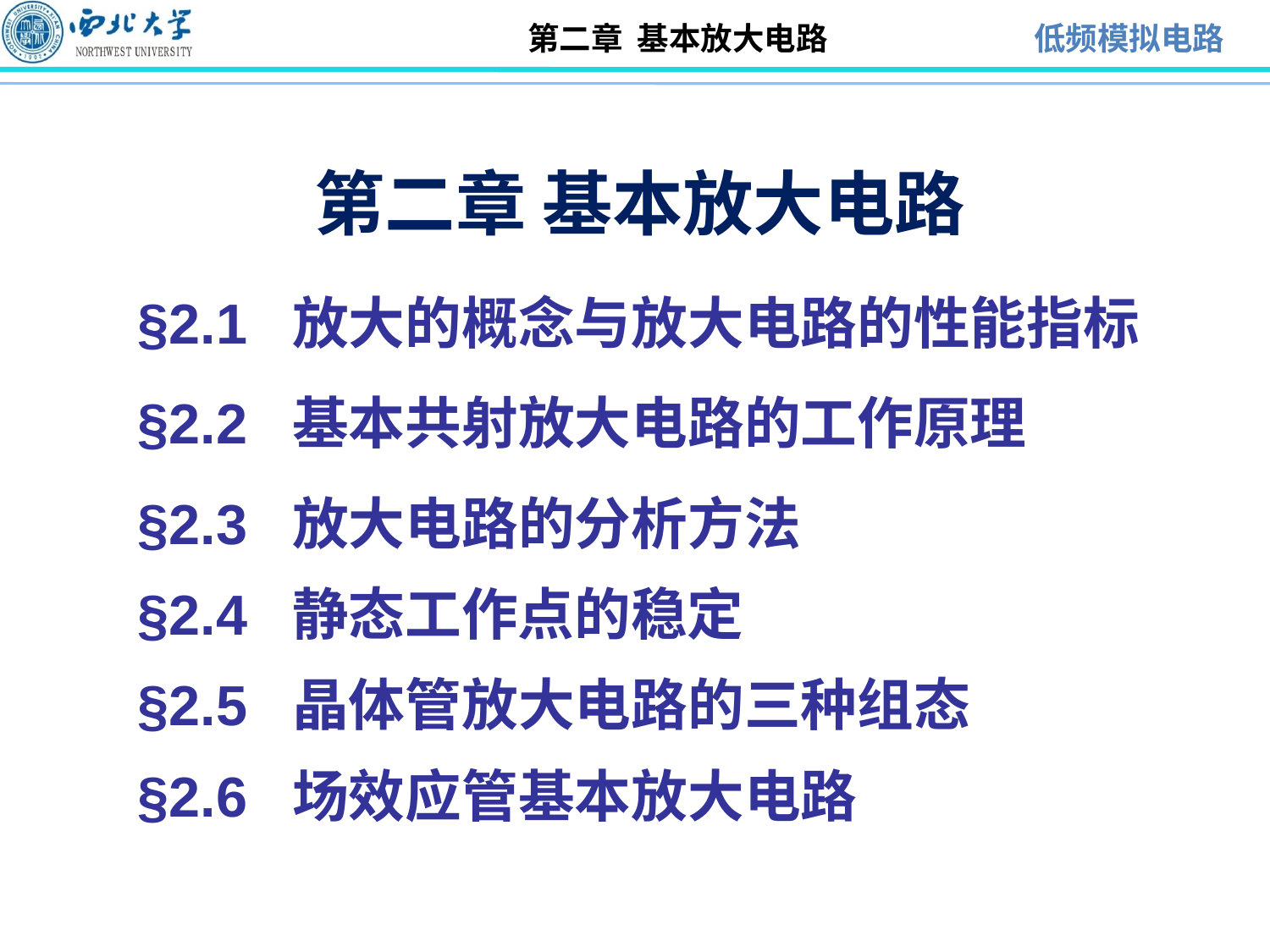

第二章 基本放大电路
§2.1  放大的概念与放大电路的性能指标
§2.2  基本共射放大电路的工作原理
§2.3  放大电路的分析方法
§2.4  静态工作点的稳定
§2.5  晶体管放大电路的三种组态
§2.6  场效应管基本放大电路
1